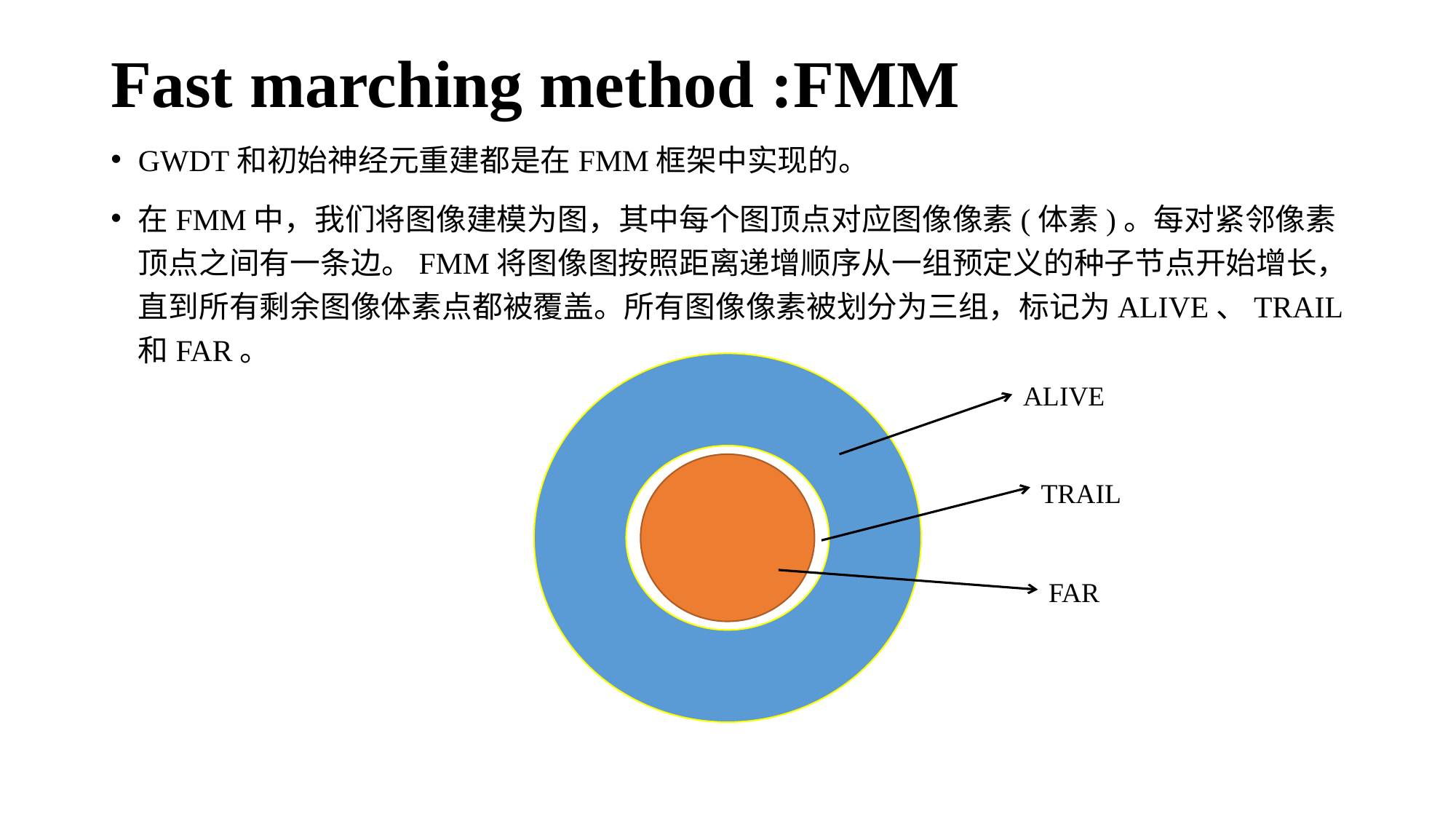

# Fast marching method :FMM
GWDT和初始神经元重建都是在FMM框架中实现的。
在FMM中，我们将图像建模为图，其中每个图顶点对应图像像素(体素)。每对紧邻像素顶点之间有一条边。FMM将图像图按照距离递增顺序从一组预定义的种子节点开始增长，直到所有剩余图像体素点都被覆盖。所有图像像素被划分为三组，标记为ALIVE、TRAIL和FAR。

ALIVE

TRAIL
FAR